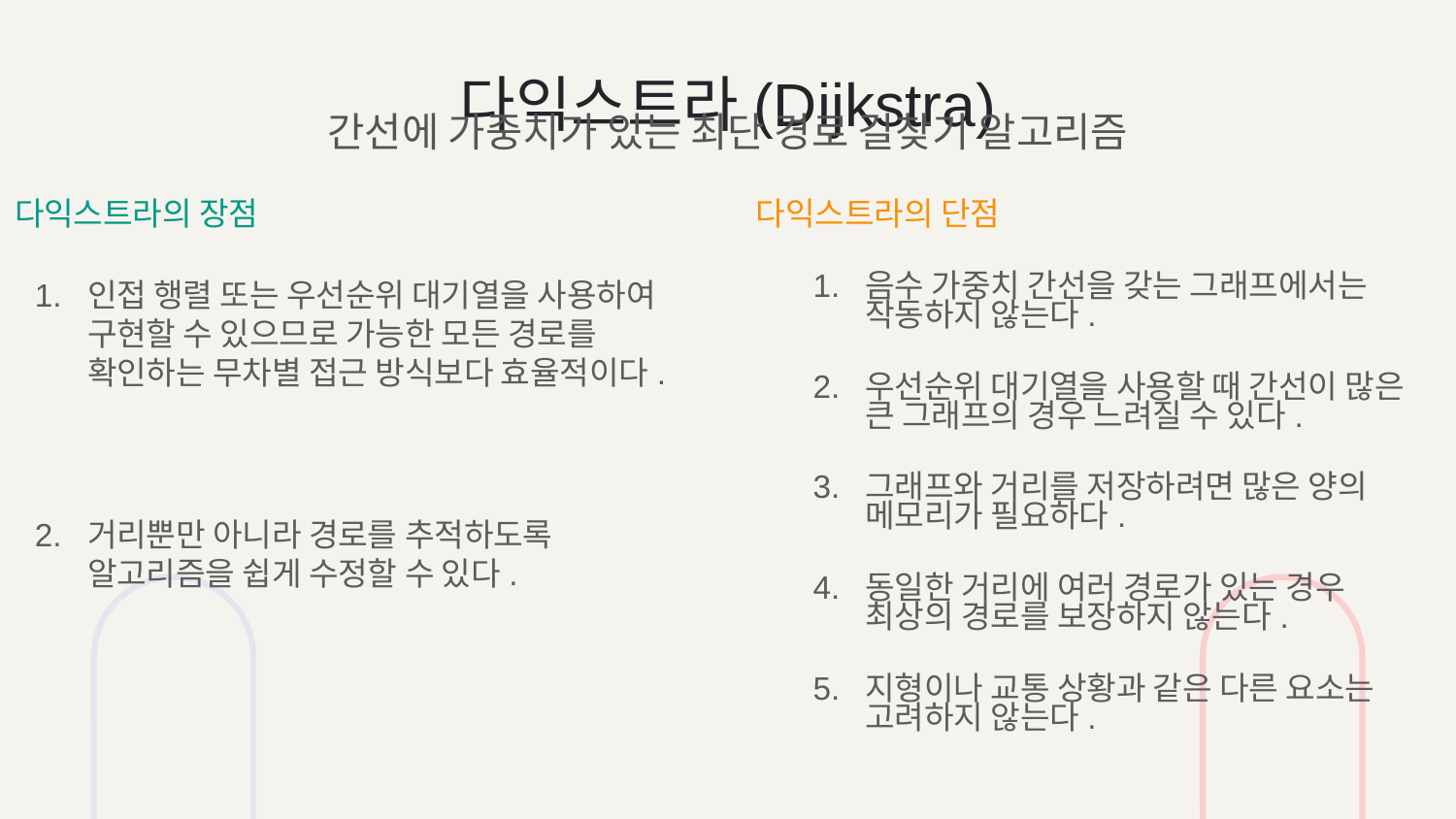

# 다익스트라(Dijkstra)

간선에 가중치가 있는 최단 경로 길찾기 알고리즘
다익스트라의 단점
음수 가중치 간선을 갖는 그래프에서는 작동하지 않는다.
우선순위 대기열을 사용할 때 간선이 많은 큰 그래프의 경우 느려질 수 있다.
그래프와 거리를 저장하려면 많은 양의 메모리가 필요하다.
동일한 거리에 여러 경로가 있는 경우 최상의 경로를 보장하지 않는다.
지형이나 교통 상황과 같은 다른 요소는 고려하지 않는다.

다익스트라의 장점
인접 행렬 또는 우선순위 대기열을 사용하여 구현할 수 있으므로 가능한 모든 경로를 확인하는 무차별 접근 방식보다 효율적이다.

거리뿐만 아니라 경로를 추적하도록 알고리즘을 쉽게 수정할 수 있다.